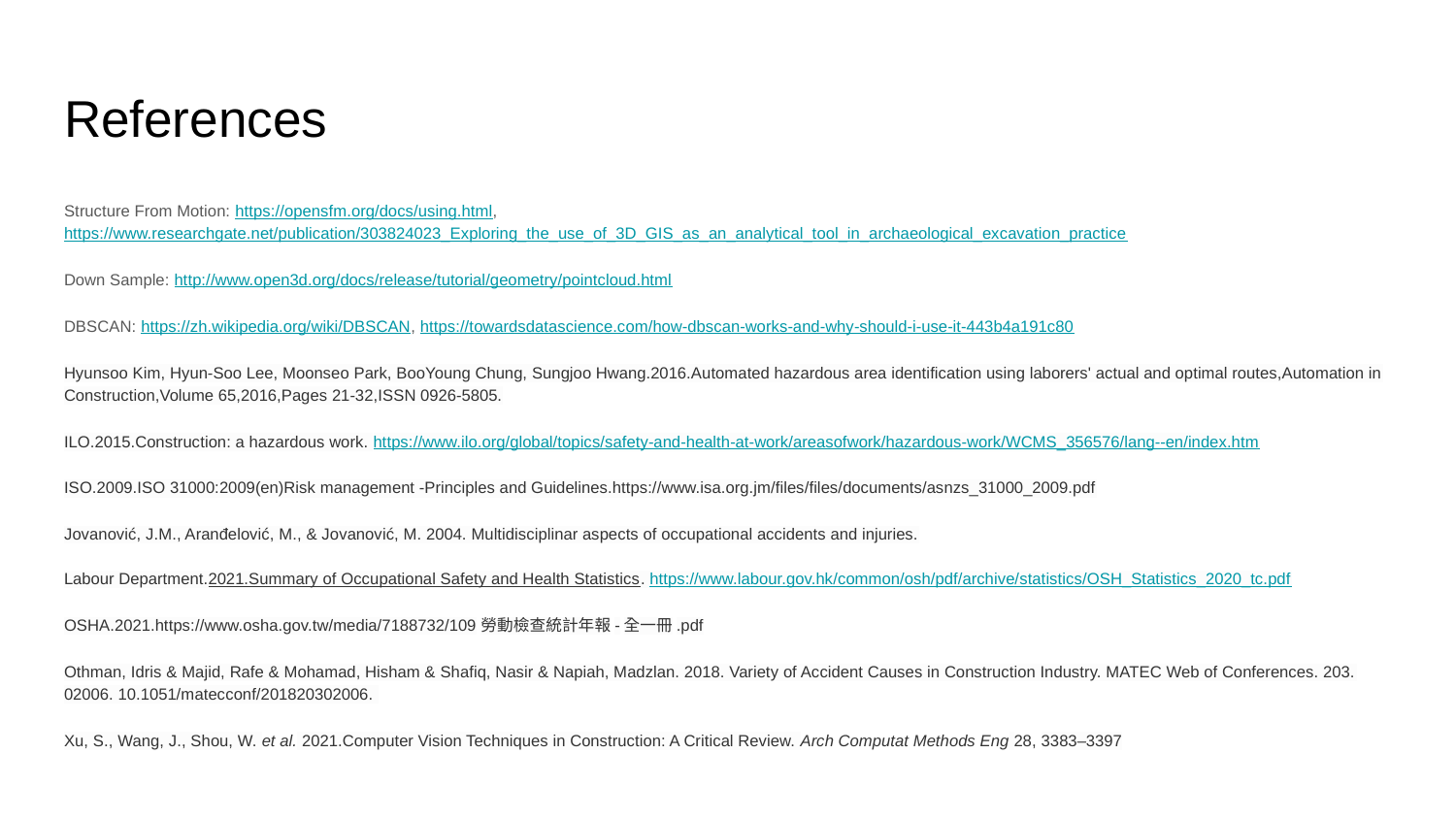

# References
Structure From Motion: https://opensfm.org/docs/using.html, https://www.researchgate.net/publication/303824023_Exploring_the_use_of_3D_GIS_as_an_analytical_tool_in_archaeological_excavation_practice
Down Sample: http://www.open3d.org/docs/release/tutorial/geometry/pointcloud.html
DBSCAN: https://zh.wikipedia.org/wiki/DBSCAN, https://towardsdatascience.com/how-dbscan-works-and-why-should-i-use-it-443b4a191c80
Hyunsoo Kim, Hyun-Soo Lee, Moonseo Park, BooYoung Chung, Sungjoo Hwang.2016.Automated hazardous area identification using laborers' actual and optimal routes,Automation in Construction,Volume 65,2016,Pages 21-32,ISSN 0926-5805.
ILO.2015.Construction: a hazardous work. https://www.ilo.org/global/topics/safety-and-health-at-work/areasofwork/hazardous-work/WCMS_356576/lang--en/index.htm
ISO.2009.ISO 31000:2009(en)Risk management -Principles and Guidelines.https://www.isa.org.jm/files/files/documents/asnzs_31000_2009.pdf
Jovanović, J.M., Aranđelović, M., & Jovanović, M. 2004. Multidisciplinar aspects of occupational accidents and injuries.

Labour Department.2021.Summary of Occupational Safety and Health Statistics. https://www.labour.gov.hk/common/osh/pdf/archive/statistics/OSH_Statistics_2020_tc.pdf
OSHA.2021.https://www.osha.gov.tw/media/7188732/109勞動檢查統計年報-全一冊.pdf
Othman, Idris & Majid, Rafe & Mohamad, Hisham & Shafiq, Nasir & Napiah, Madzlan. 2018. Variety of Accident Causes in Construction Industry. MATEC Web of Conferences. 203. 02006. 10.1051/matecconf/201820302006.
Xu, S., Wang, J., Shou, W. et al. 2021.Computer Vision Techniques in Construction: A Critical Review. Arch Computat Methods Eng 28, 3383–3397